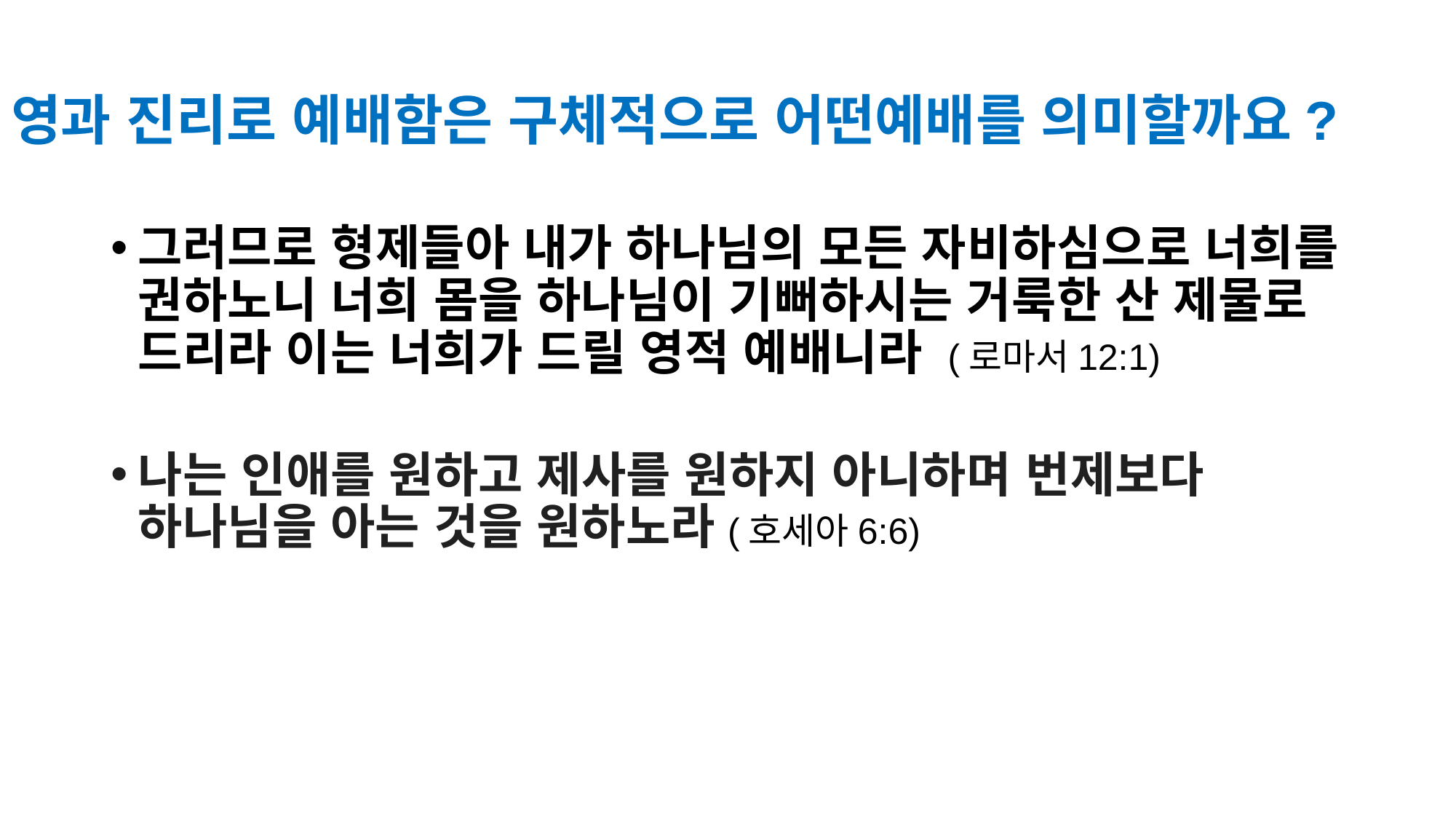

# 영과 진리로 예배함은 구체적으로 어떤예배를 의미할까요?
그러므로 형제들아 내가 하나님의 모든 자비하심으로 너희를 권하노니 너희 몸을 하나님이 기뻐하시는 거룩한 산 제물로 드리라 이는 너희가 드릴 영적 예배니라 (로마서12:1)

나는 인애를 원하고 제사를 원하지 아니하며 번제보다 하나님을 아는 것을 원하노라(호세아6:6)